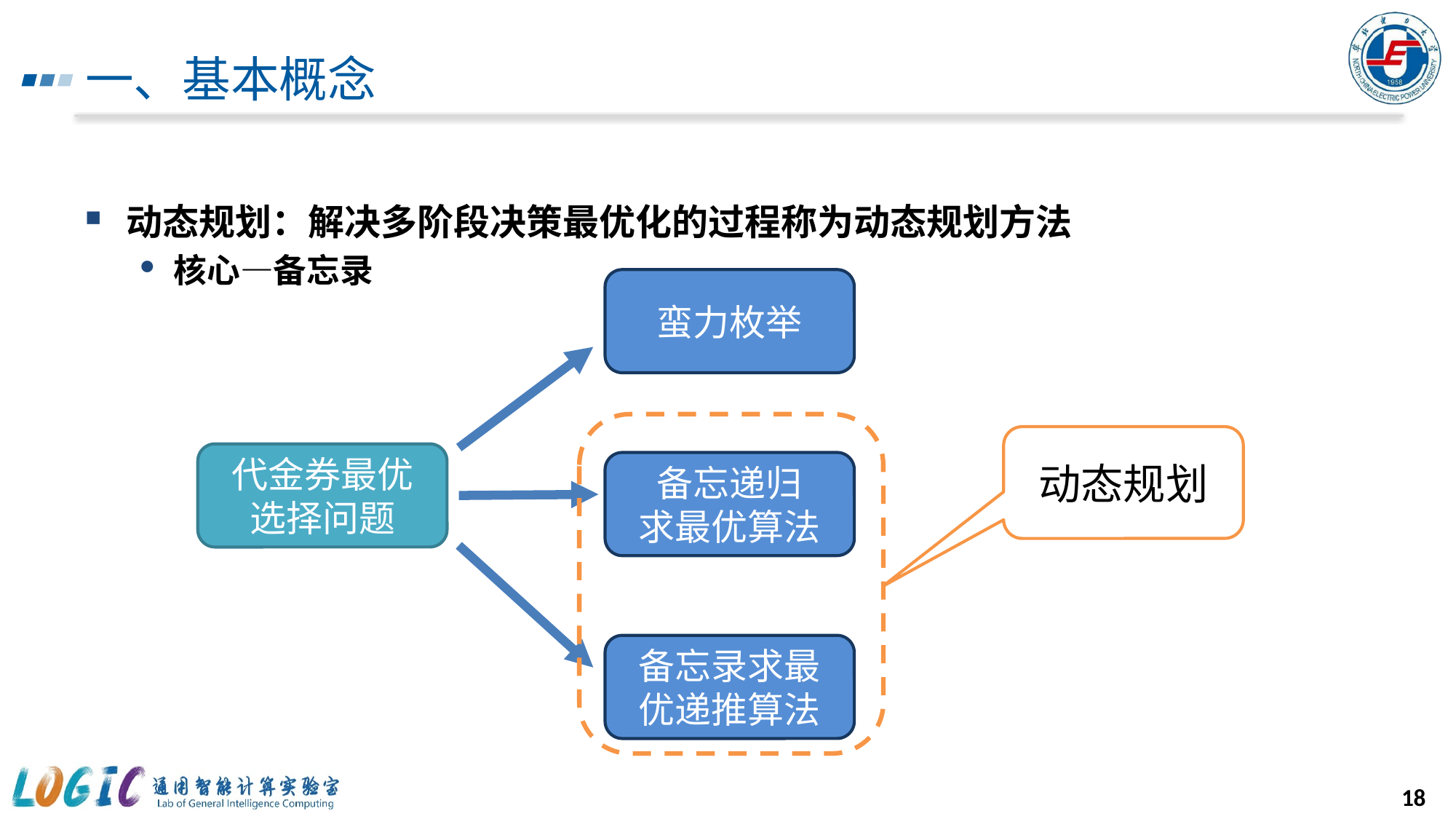

# 一、基本概念

动态规划：解决多阶段决策最优化的过程称为动态规划方法
核心—备忘录
蛮力枚举

动态规划
代金券最优选择问题
备忘递归
求最优算法
备忘录求最优递推算法
18